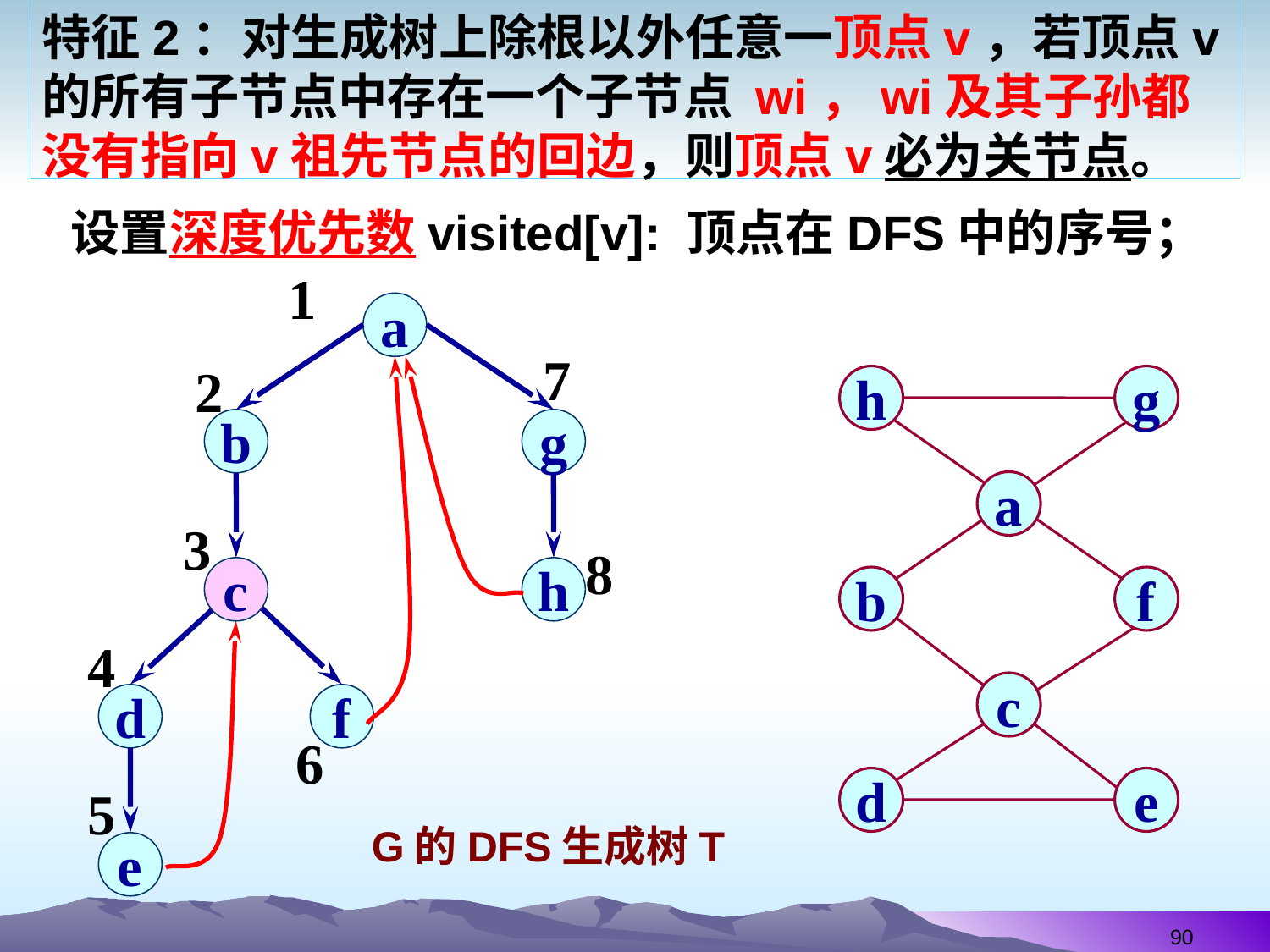

特征2：对生成树上除根以外任意一顶点v，若顶点v的所有子节点中存在一个子节点 wi，wi及其子孙都没有指向v祖先节点的回边，则顶点v必为关节点。
设置深度优先数visited[v]: 顶点在DFS中的序号；
1
a

7
2

h
g

a
b
f

c
d
e

b
g

3
8
c
h

4
d
f
6

5
G的DFS生成树T
e
90